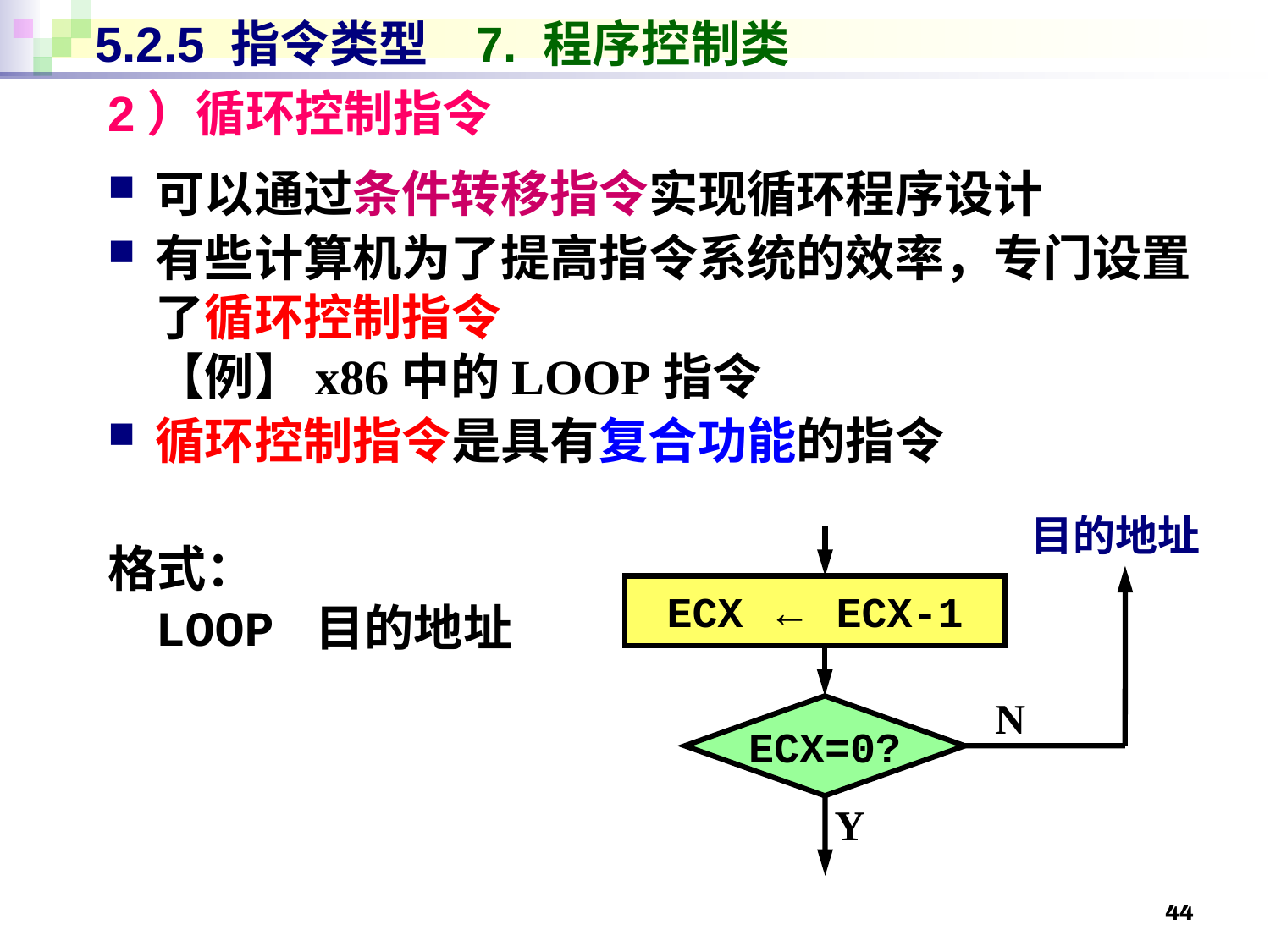

# 5.2.5 指令类型	7. 程序控制类
2）循环控制指令
可以通过条件转移指令实现循环程序设计
有些计算机为了提高指令系统的效率，专门设置了循环控制指令
【例】x86中的LOOP指令
循环控制指令是具有复合功能的指令

格式：
LOOP 目的地址
目的地址

ECX ← ECX-1

N
ECX=0?

Y

44